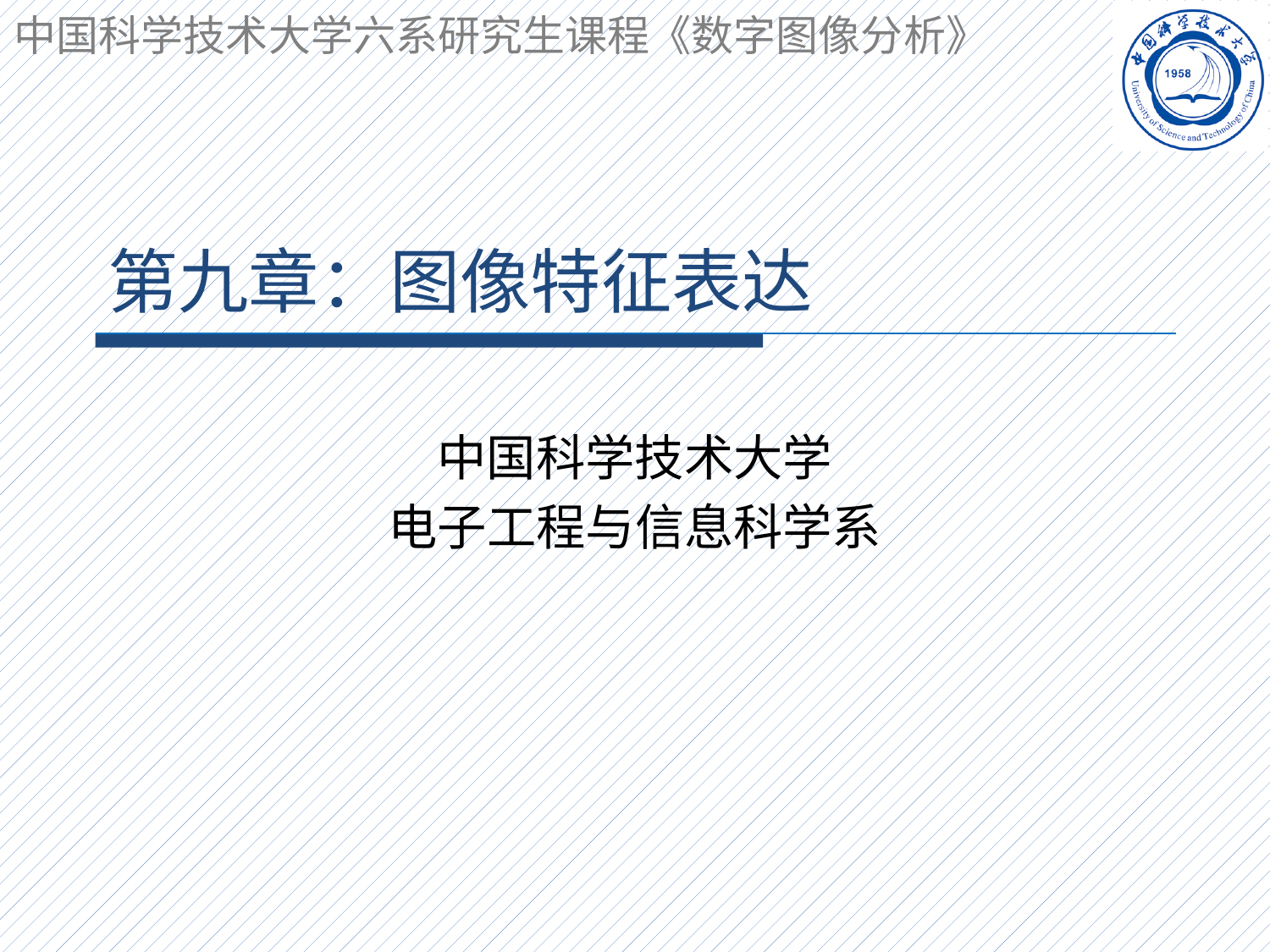

中国科学技术大学六系研究生课程《数字图像分析》
# 第九章：图像特征表达
中国科学技术大学
电子工程与信息科学系